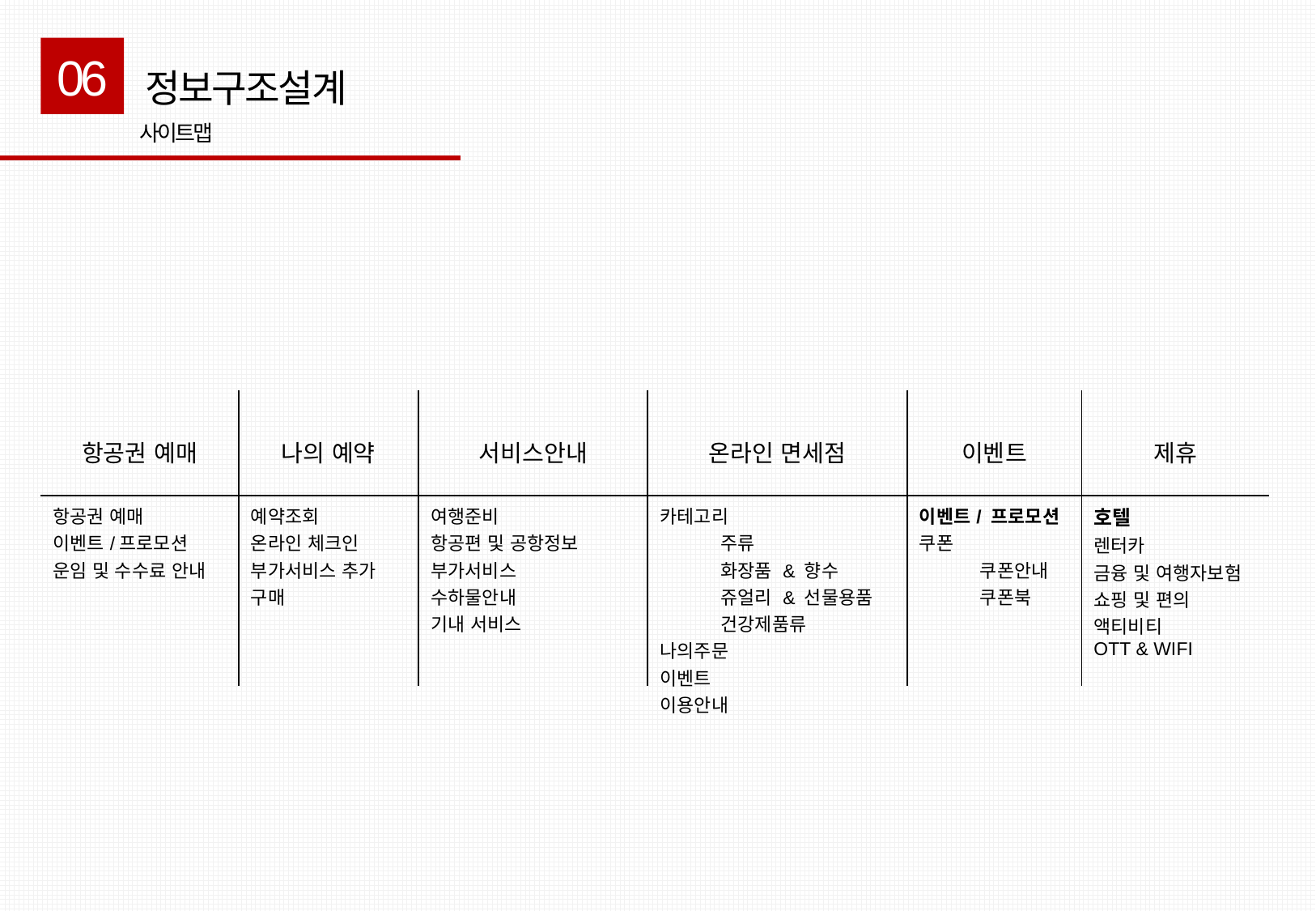

06
정보구조설계
사이트맵
| 항공권 예매 | 나의 예약 | 서비스안내 | 온라인 면세점 | 이벤트 | 제휴 |
| --- | --- | --- | --- | --- | --- |
| 항공권 예매 이벤트/프로모션 운임 및 수수료 안내 | 예약조회 온라인 체크인 부가서비스 추가 구매 | 여행준비 항공편 및 공항정보 부가서비스 수하물안내 기내 서비스 | 카테고리 주류 화장품 & 향수 쥬얼리 & 선물용품 건강제품류 나의주문 이벤트 이용안내 | 이벤트/ 프로모션 쿠폰 쿠폰안내 쿠폰북 | 호텔 렌터카 금융 및 여행자보험 쇼핑 및 편의 액티비티 OTT & WIFI |